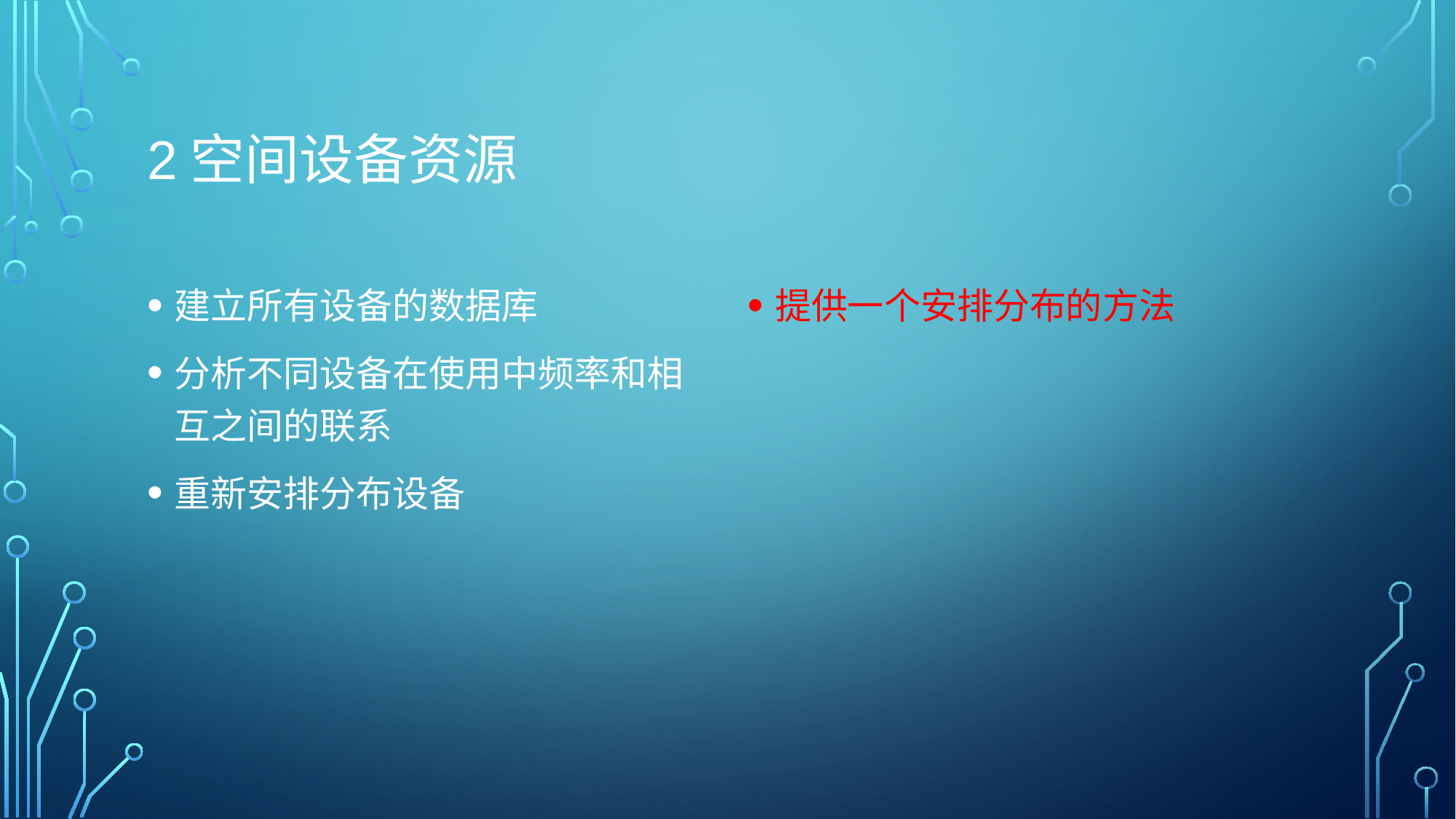

# 2空间设备资源
建立所有设备的数据库
分析不同设备在使用中频率和相互之间的联系
重新安排分布设备

提供一个安排分布的方法